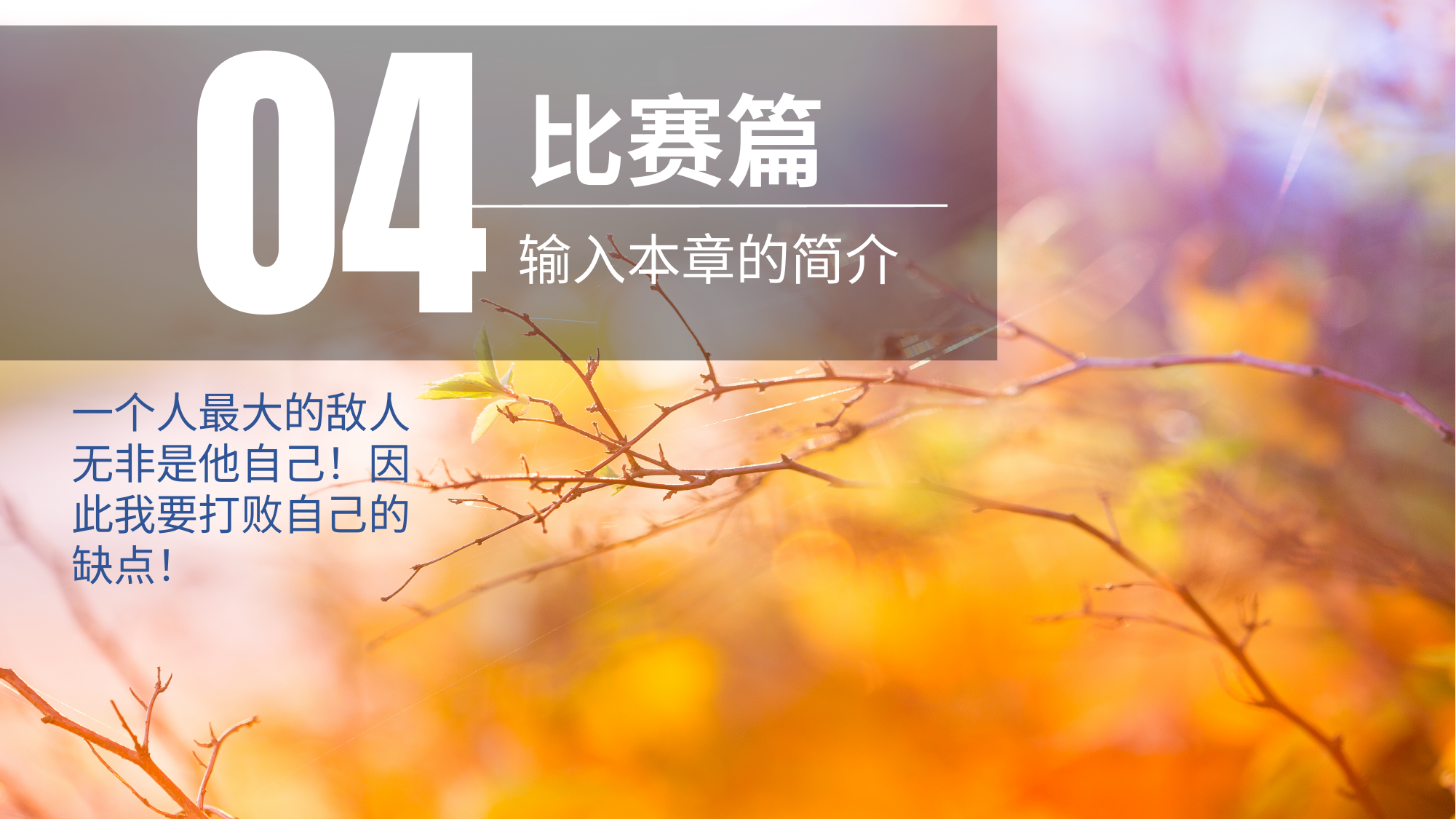

04

比赛篇
输入本章的简介
一个人最大的敌人无非是他自己！因此我要打败自己的缺点！